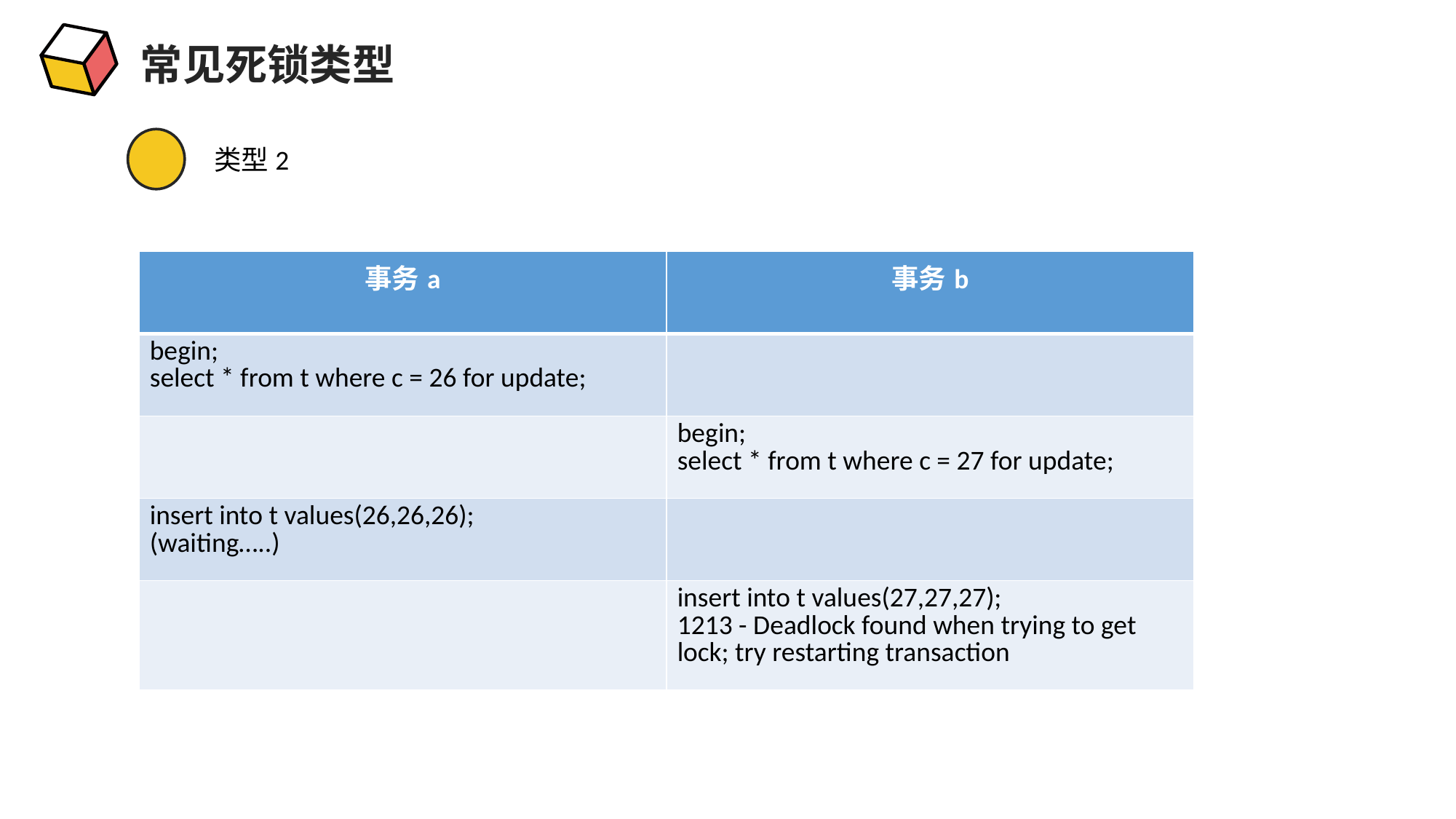

常见死锁类型

类型2
| 事务a | 事务b |
| --- | --- |
| begin; select \* from t where c = 26 for update; |  |
|  | begin; select \* from t where c = 27 for update; |
| insert into t values(26,26,26); (waiting…..) |  |
|  | insert into t values(27,27,27); 1213 - Deadlock found when trying to get lock; try restarting transaction |